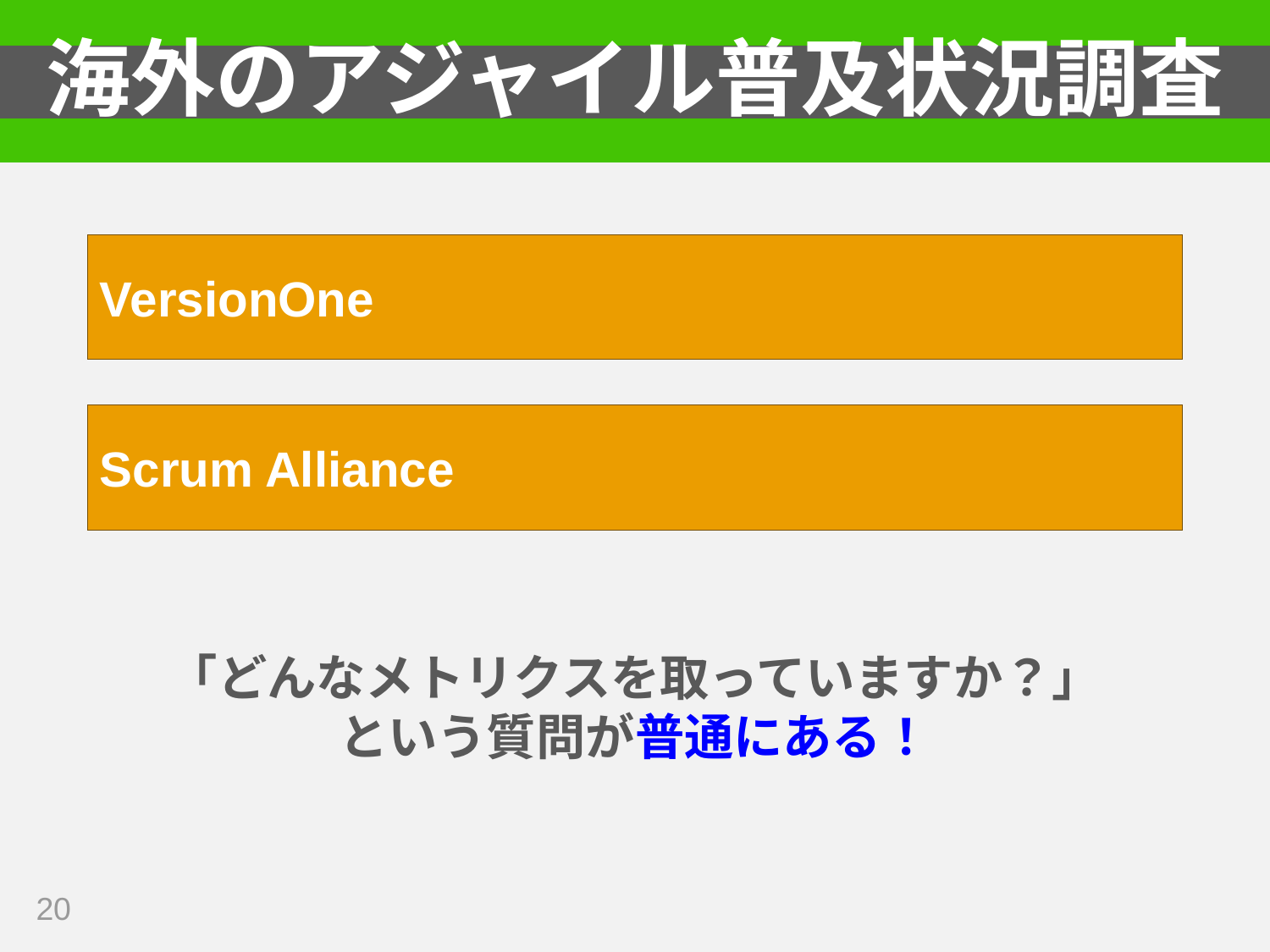

# 海外のアジャイル普及状況調査
VersionOne
Scrum Alliance
「どんなメトリクスを取っていますか？」
という質問が普通にある！
20